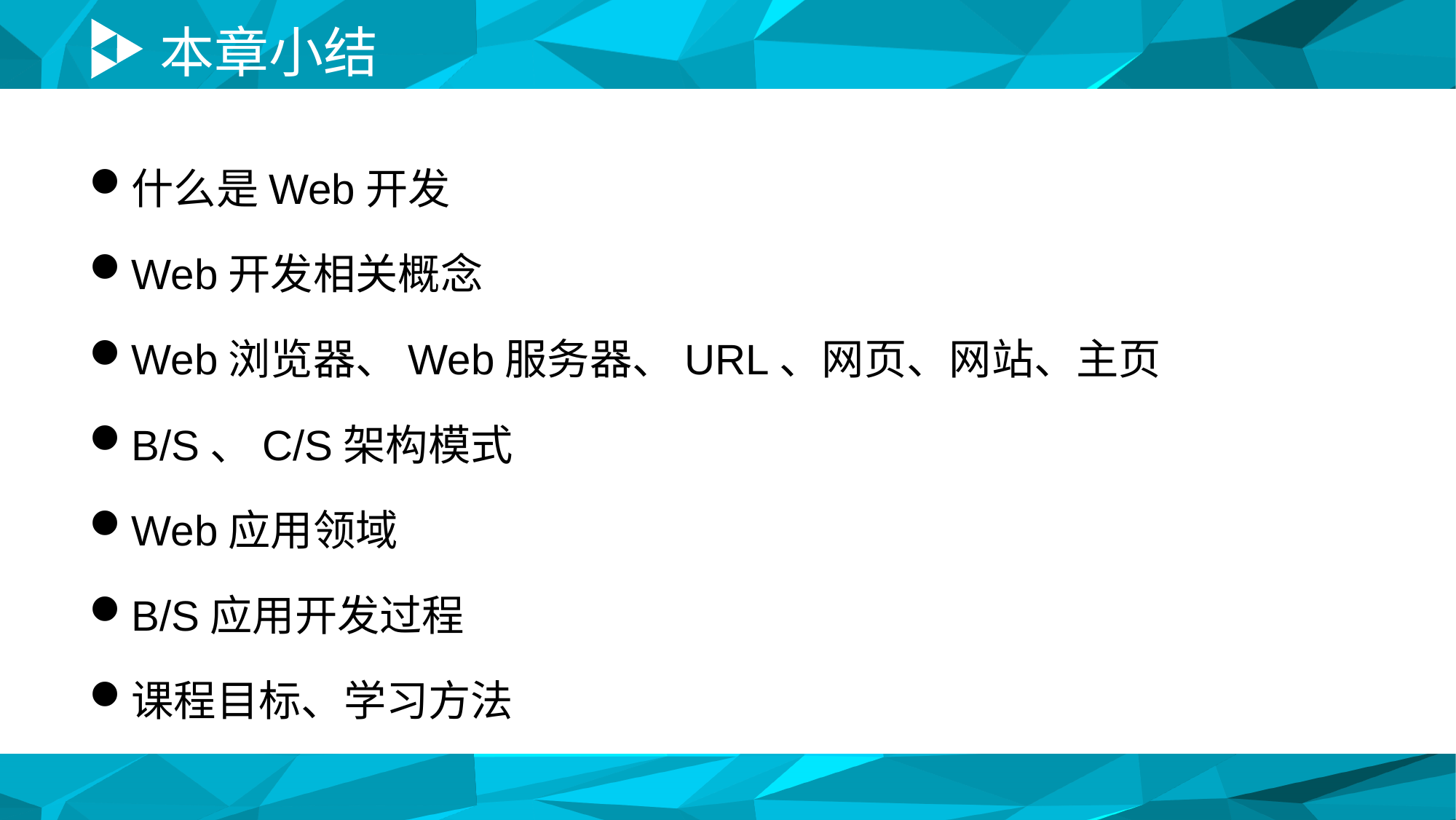

# 本章小结
什么是Web开发
Web开发相关概念
Web浏览器、Web服务器、URL、网页、网站、主页
B/S、C/S架构模式
Web应用领域
B/S应用开发过程
课程目标、学习方法